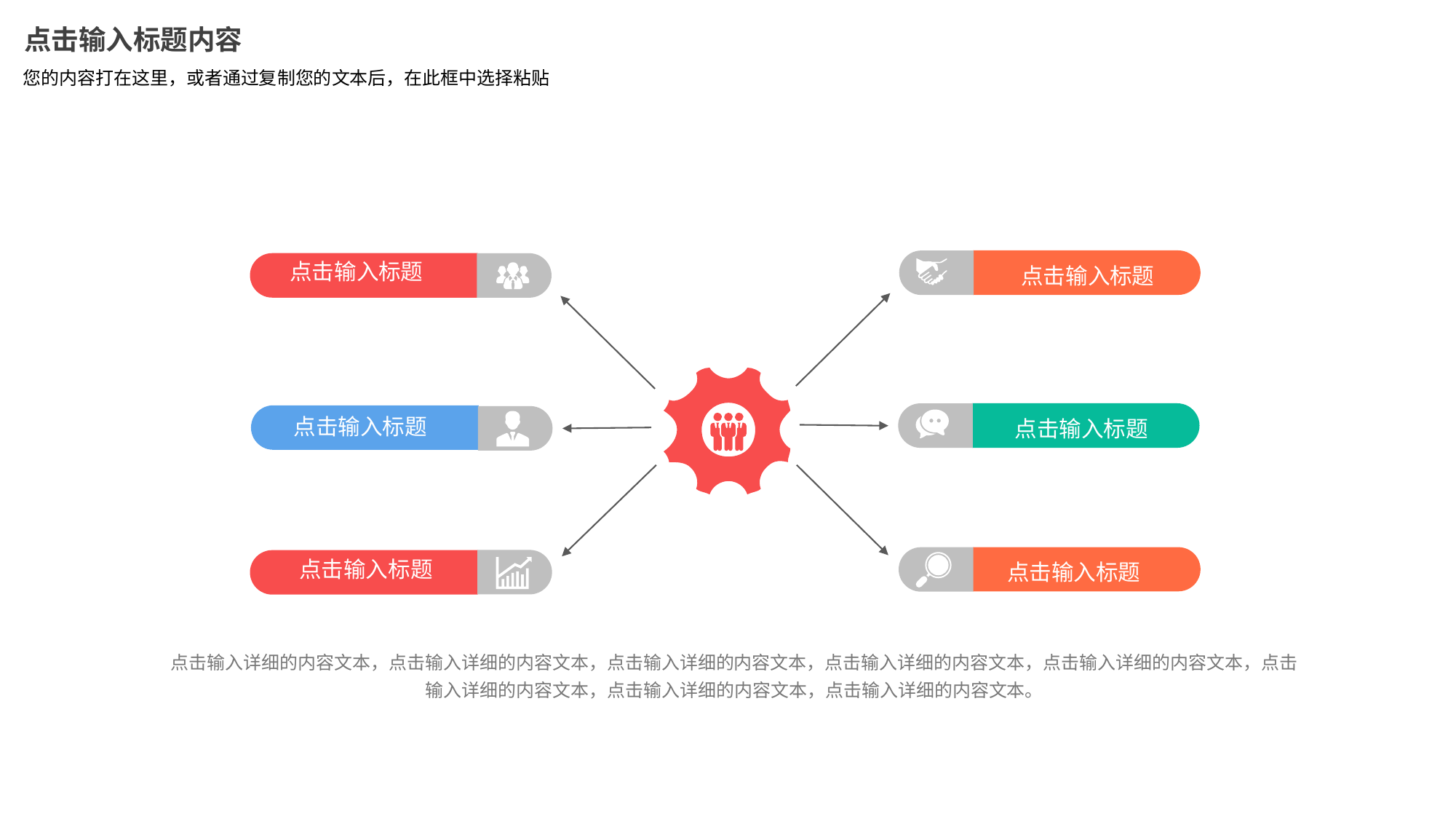

点击输入标题内容
您的内容打在这里，或者通过复制您的文本后，在此框中选择粘贴

点击输入标题
点击输入标题

点击输入标题
点击输入标题

点击输入标题
点击输入标题

点击输入详细的内容文本，点击输入详细的内容文本，点击输入详细的内容文本，点击输入详细的内容文本，点击输入详细的内容文本，点击输入详细的内容文本，点击输入详细的内容文本，点击输入详细的内容文本。